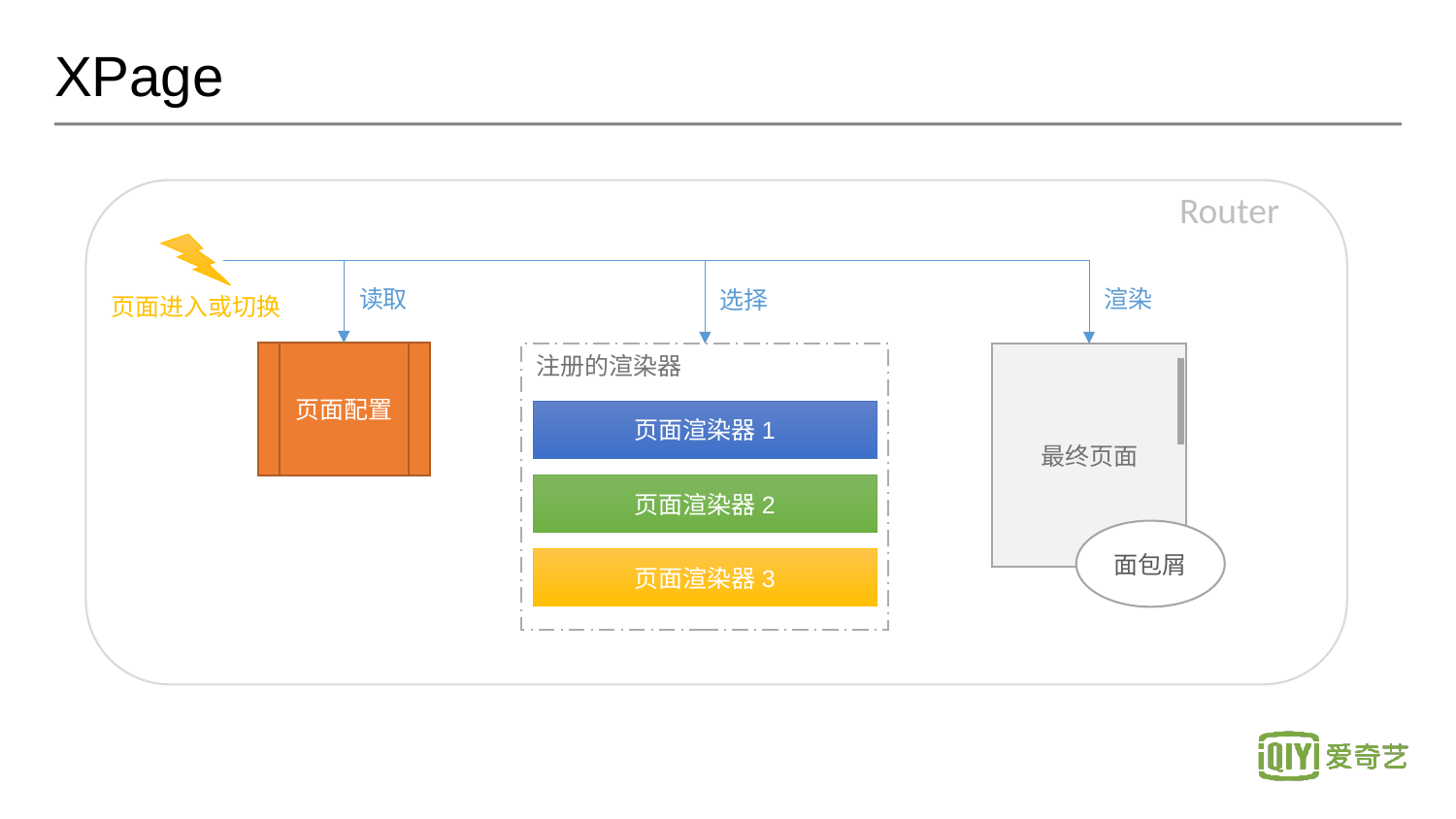

# XPage

Router

渲染
读取
选择
页面进入或切换
页面配置
注册的渲染器
最终页面
页面渲染器1
页面渲染器2
面包屑
页面渲染器3